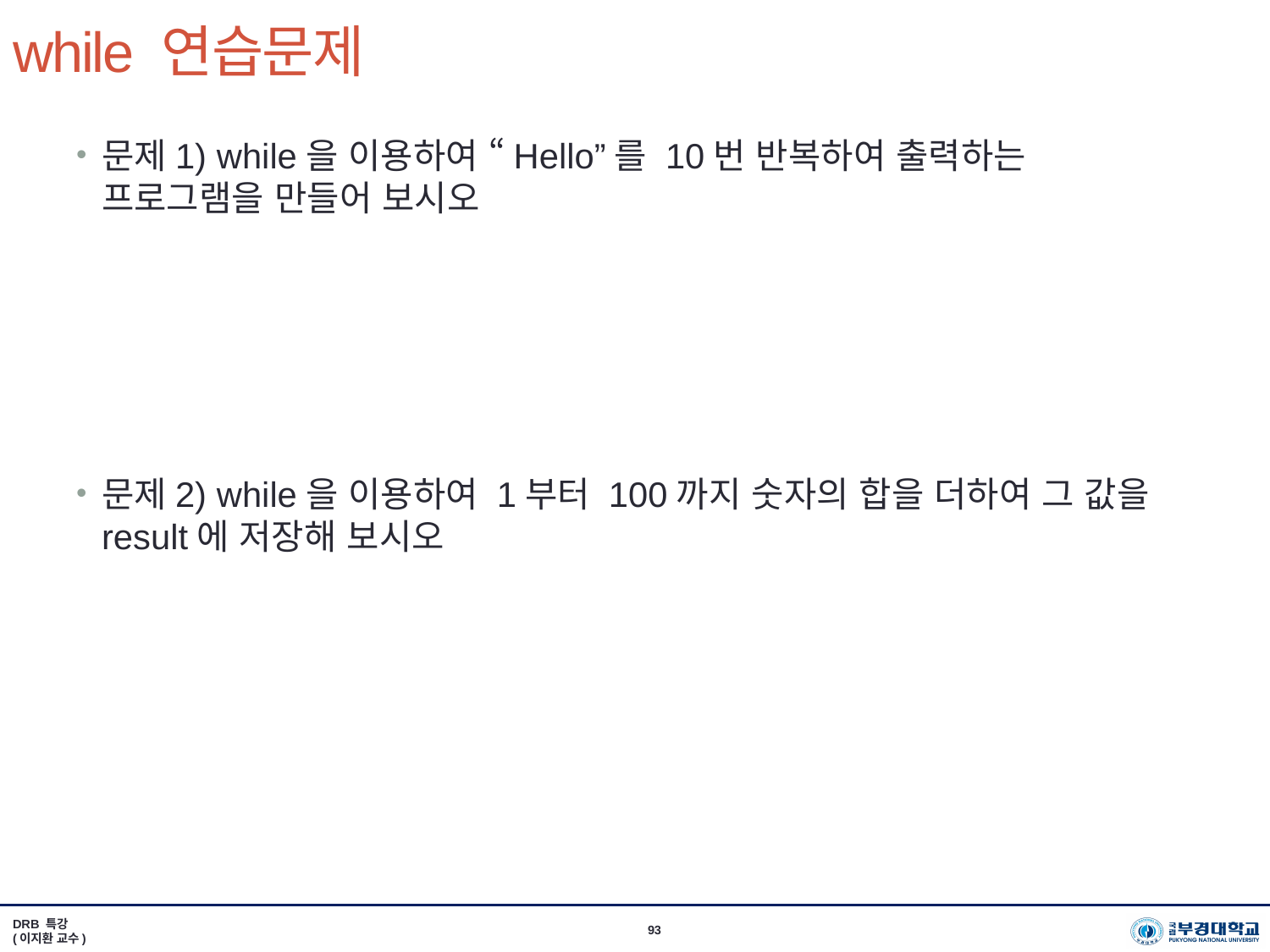

# while 연습문제
문제1) while을 이용하여 “Hello”를 10번 반복하여 출력하는 프로그램을 만들어 보시오

문제2) while을 이용하여 1부터 100까지 숫자의 합을 더하여 그 값을 result에 저장해 보시오

DRB 특강
(이지환 교수)